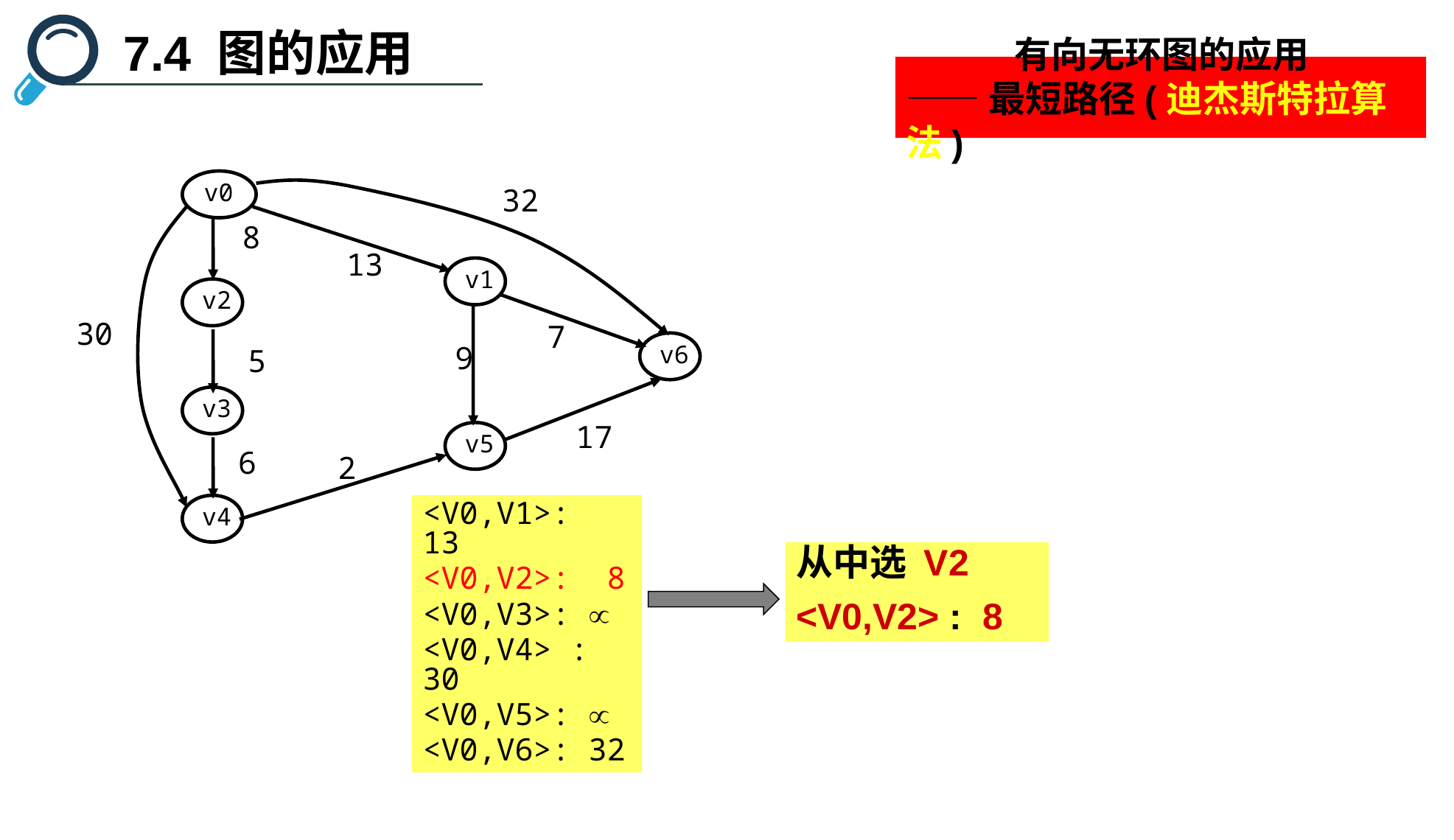

7.4 图的应用
            有向无环图的应用
——最短路径(迪杰斯特拉算法)
v0

v1
v2

v6

v3
v5

v4
32
8
13
30
7
9
5
17
6
2
<V0,V1>:  13
<V0,V2>:  8
<V0,V3>: ∝
<V0,V4> : 30
<V0,V5>: ∝
<V0,V6>: 32
从中选 V2
<V0,V2> :  8